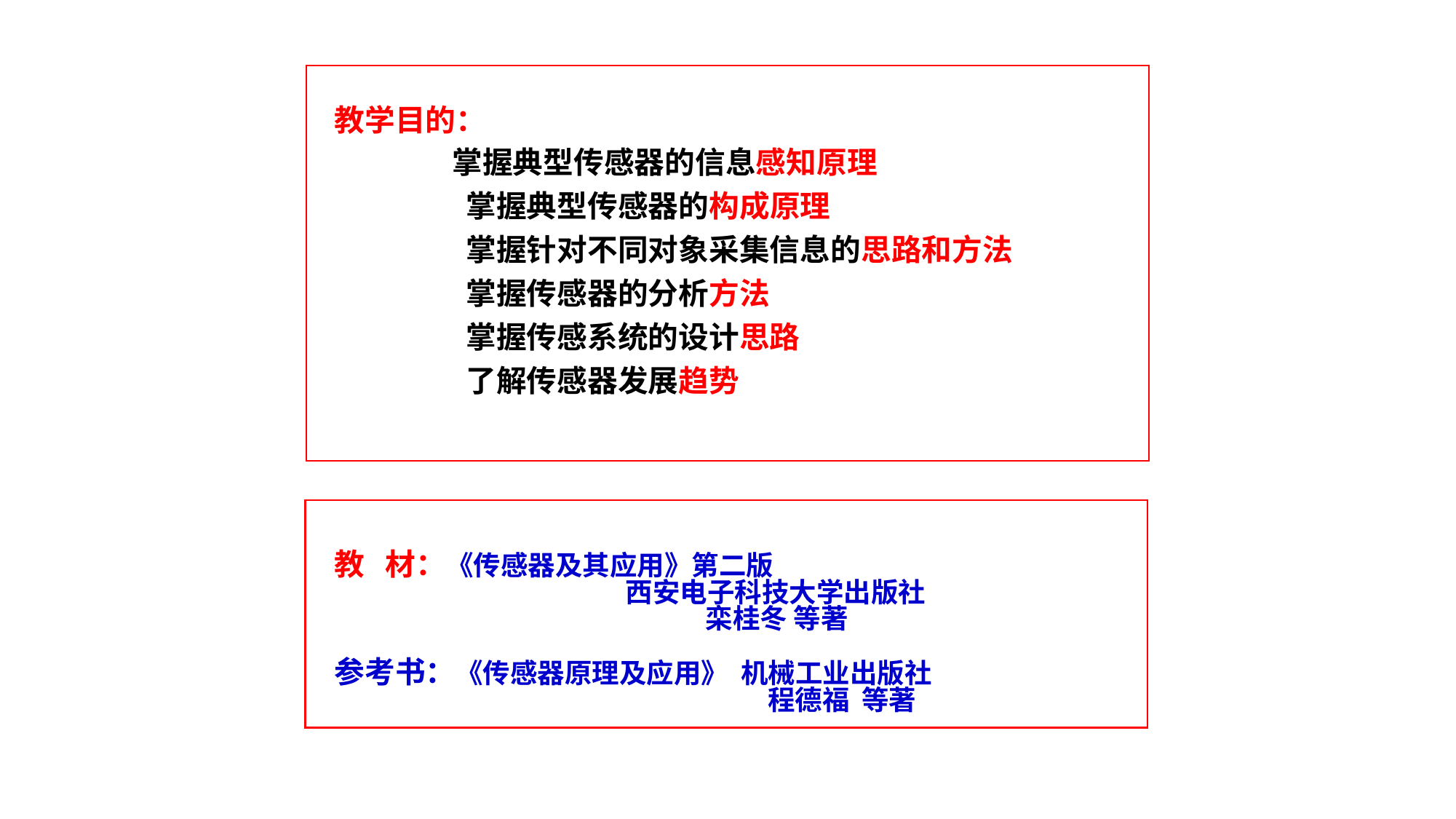

教学目的：
                  掌握典型传感器的信息感知原理
                  掌握典型传感器的构成原理
                  掌握针对不同对象采集信息的思路和方法
                  掌握传感器的分析方法
                  掌握传感系统的设计思路
                  了解传感器发展趋势

教   材：《传感器及其应用》第二版
                                              西安电子科技大学出版社
                                                           栾桂冬 等著

参考书：《传感器原理及应用》  机械工业出版社
                                                                     程德福  等著